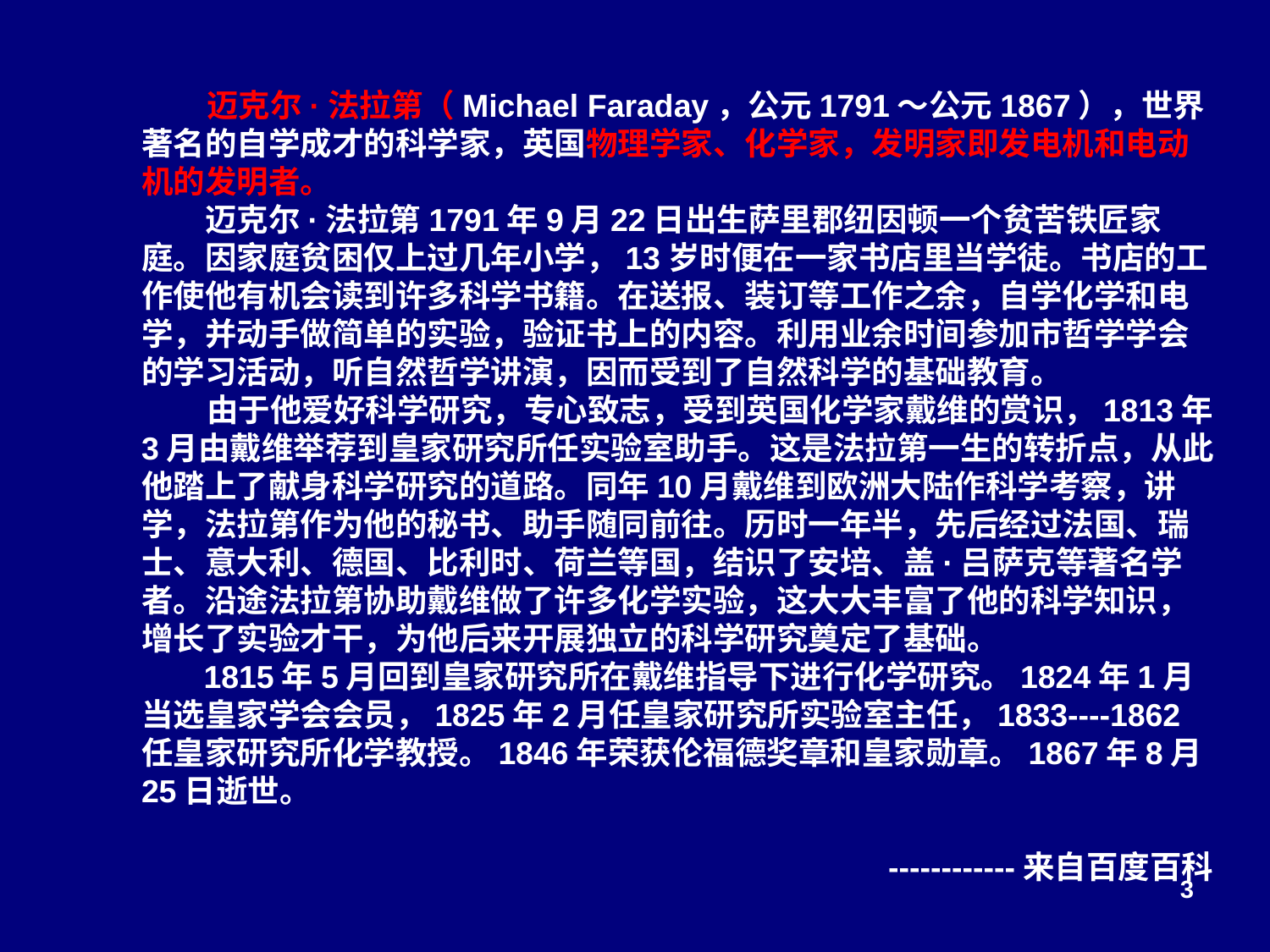

迈克尔·法拉第（Michael Faraday，公元1791～公元1867），世界著名的自学成才的科学家，英国物理学家、化学家，发明家即发电机和电动机的发明者。
　　迈克尔·法拉第1791年9月22日出生萨里郡纽因顿一个贫苦铁匠家庭。因家庭贫困仅上过几年小学，13岁时便在一家书店里当学徒。书店的工作使他有机会读到许多科学书籍。在送报、装订等工作之余，自学化学和电学，并动手做简单的实验，验证书上的内容。利用业余时间参加市哲学学会的学习活动，听自然哲学讲演，因而受到了自然科学的基础教育。
        由于他爱好科学研究，专心致志，受到英国化学家戴维的赏识，1813年3月由戴维举荐到皇家研究所任实验室助手。这是法拉第一生的转折点，从此他踏上了献身科学研究的道路。同年10月戴维到欧洲大陆作科学考察，讲学，法拉第作为他的秘书、助手随同前往。历时一年半，先后经过法国、瑞士、意大利、德国、比利时、荷兰等国，结识了安培、盖·吕萨克等著名学者。沿途法拉第协助戴维做了许多化学实验，这大大丰富了他的科学知识，增长了实验才干，为他后来开展独立的科学研究奠定了基础。
       1815年5月回到皇家研究所在戴维指导下进行化学研究。1824年1月当选皇家学会会员，1825年2月任皇家研究所实验室主任，1833----1862任皇家研究所化学教授。1846年荣获伦福德奖章和皇家勋章。1867年8月25日逝世。

                                                                                    ------------来自百度百科
3